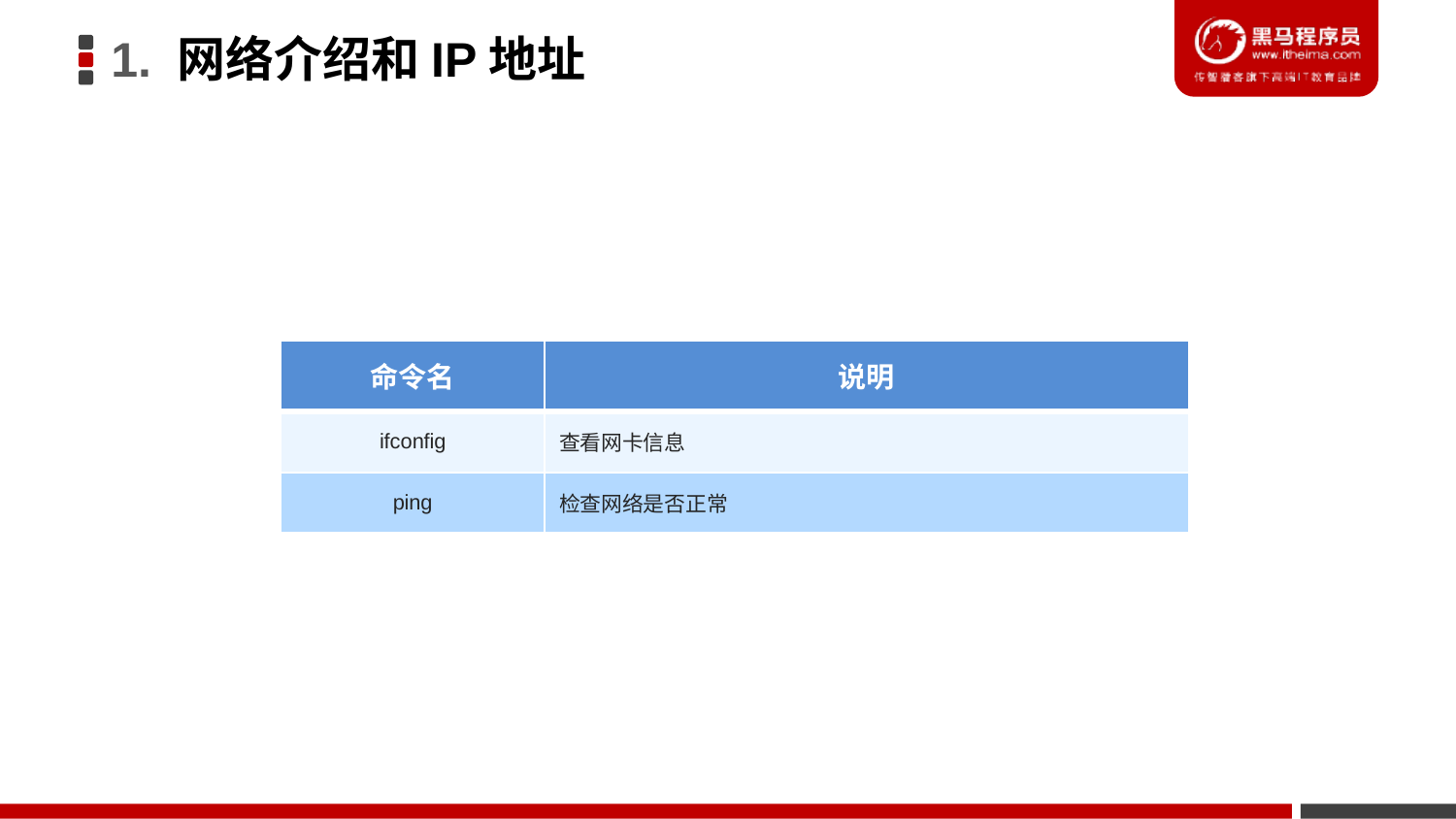

1. 网络介绍和IP地址
| 命令名 | 说明 |
| --- | --- |
| ifconfig | 查看网卡信息 |
| ping | 检查网络是否正常 |